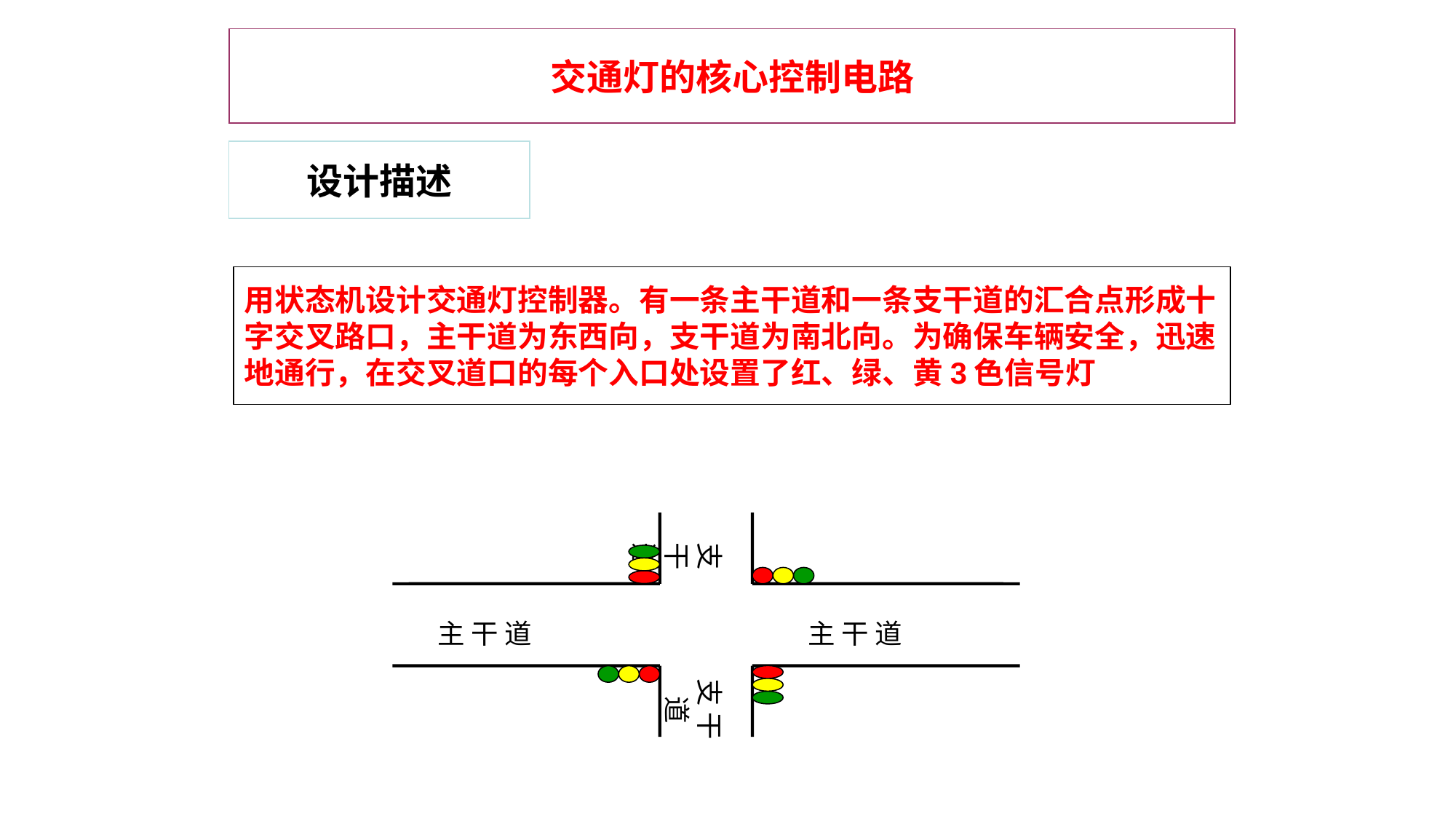

交通灯的核心控制电路
设计描述
用状态机设计交通灯控制器。有一条主干道和一条支干道的汇合点形成十
字交叉路口，主干道为东西向，支干道为南北向。为确保车辆安全，迅速
地通行，在交叉道口的每个入口处设置了红、绿、黄3色信号灯

支 干 道

主 干 道
主 干 道

支 干 道